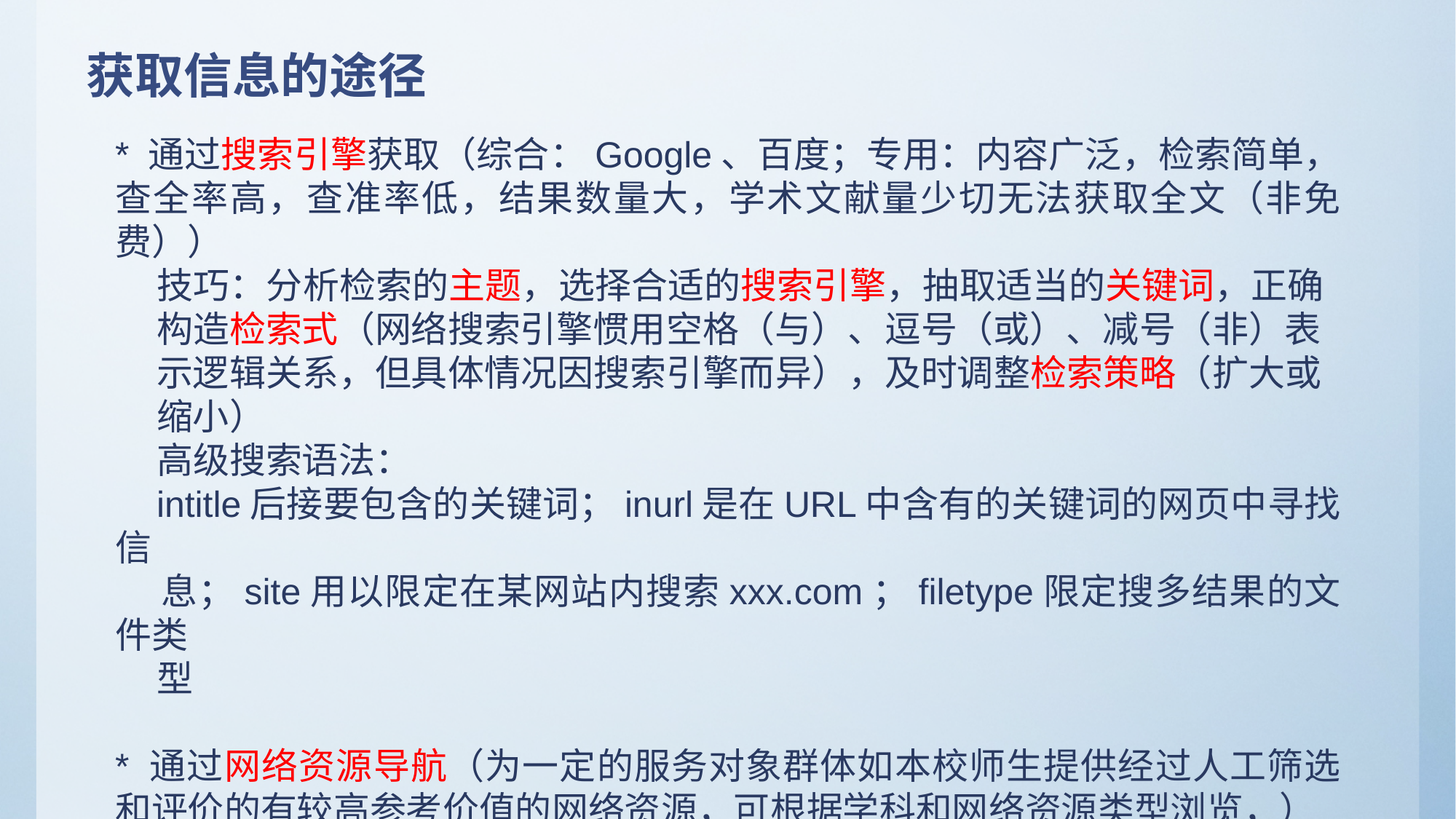

获取信息的途径
* 通过搜索引擎获取（综合：Google、百度；专用：内容广泛，检索简单，查全率高，查准率低，结果数量大，学术文献量少切无法获取全文（非免费））
    技巧：分析检索的主题，选择合适的搜索引擎，抽取适当的关键词，正确
    构造检索式（网络搜索引擎惯用空格（与）、逗号（或）、减号（非）表
    示逻辑关系，但具体情况因搜索引擎而异），及时调整检索策略（扩大或
    缩小）
    高级搜索语法：
    intitle后接要包含的关键词；inurl是在URL中含有的关键词的网页中寻找信
    息；site用以限定在某网站内搜索xxx.com；filetype限定搜多结果的文件类
    型

* 通过网络资源导航（为一定的服务对象群体如本校师生提供经过人工筛选和评价的有较高参考价值的网络资源，可根据学科和网络资源类型浏览，）